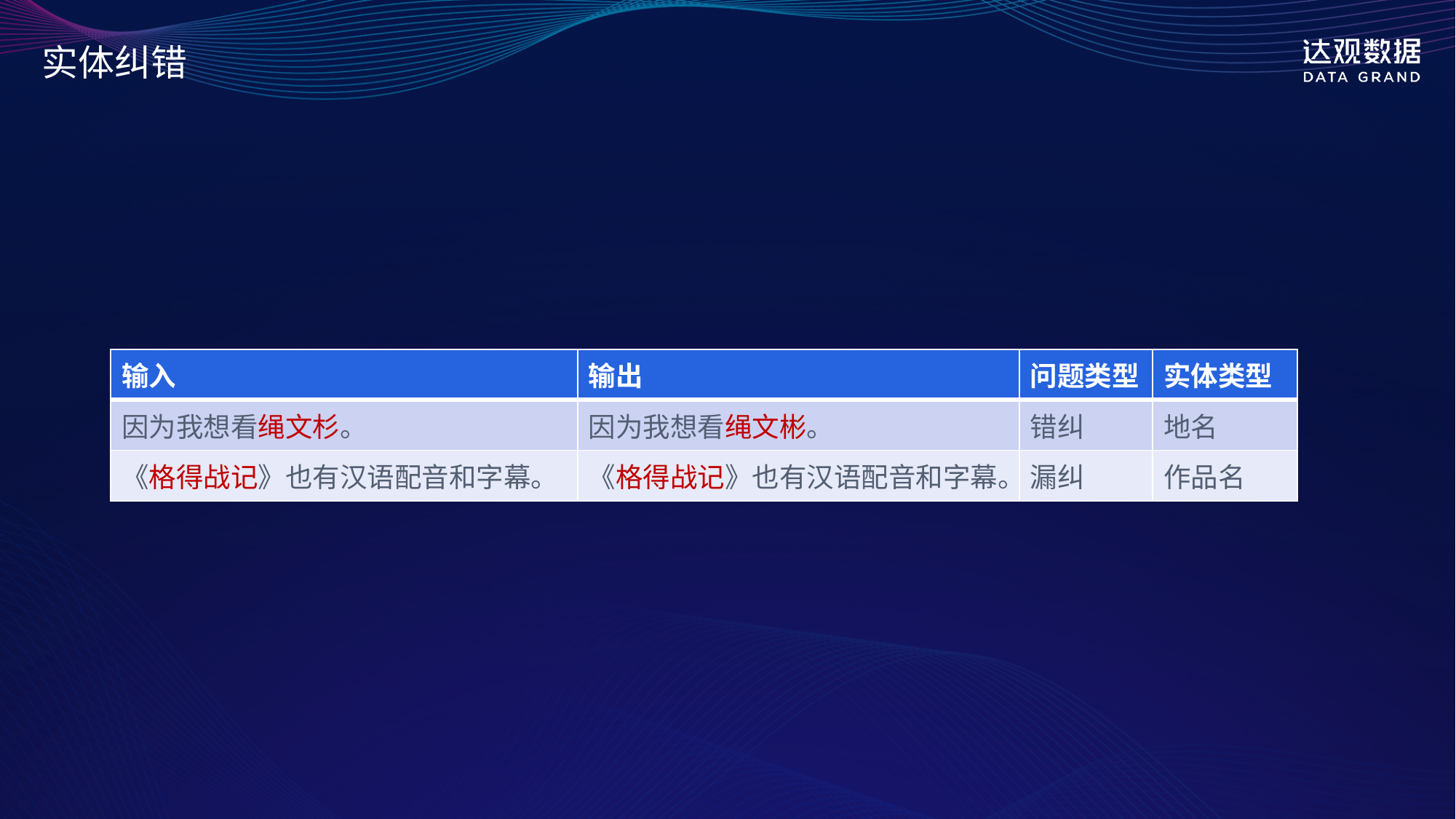

# 实体纠错
| 输入 | 输出 | 问题类型 | 实体类型 |
| --- | --- | --- | --- |
| 因为我想看绳文杉。 | 因为我想看绳文彬。 | 错纠 | 地名 |
| 《格得战记》也有汉语配音和字幕。 | 《格得战记》也有汉语配音和字幕。 | 漏纠 | 作品名 |